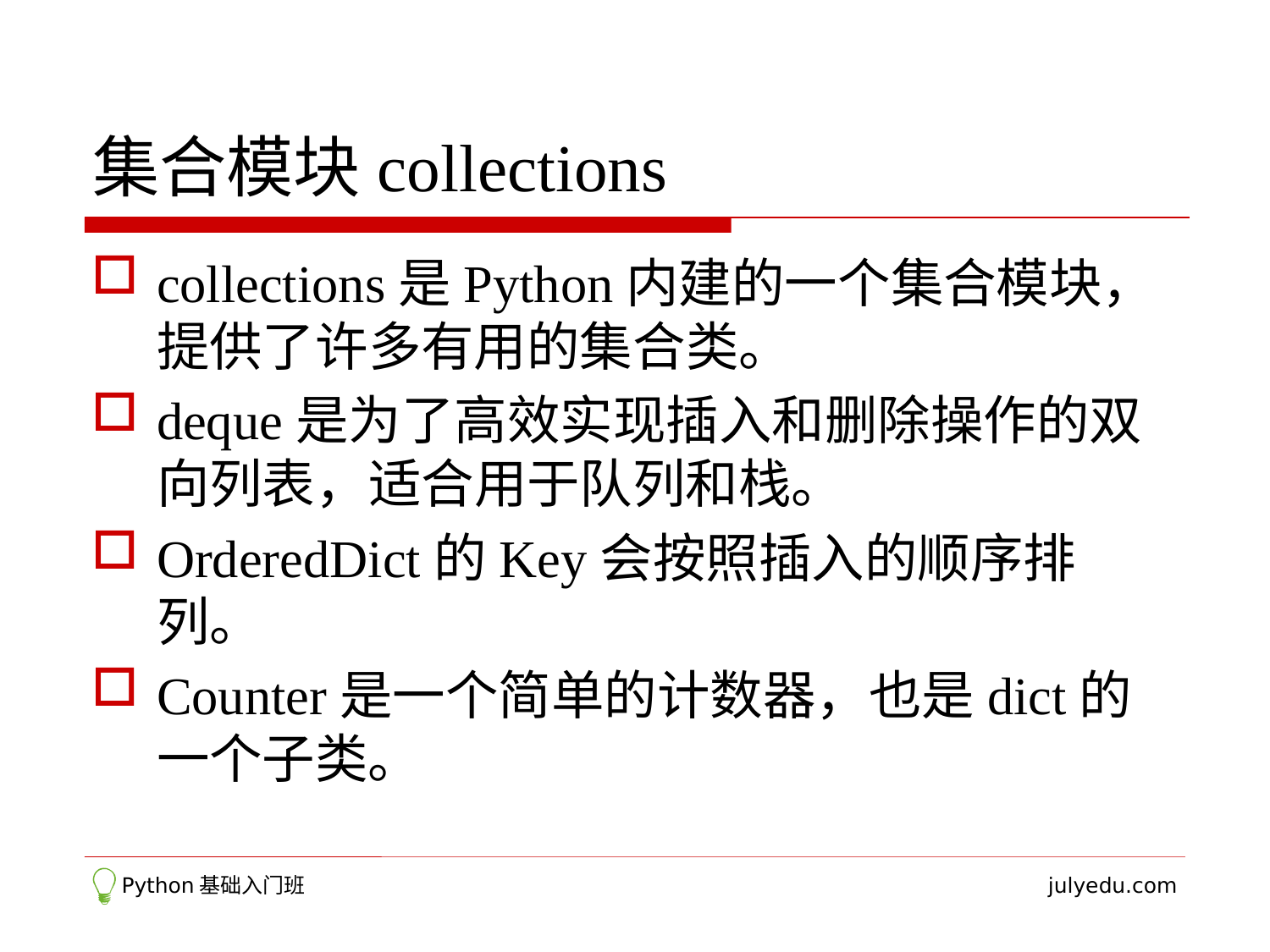

# 集合模块collections
collections是Python内建的一个集合模块，提供了许多有用的集合类。
deque是为了高效实现插入和删除操作的双向列表，适合用于队列和栈。
OrderedDict的Key会按照插入的顺序排列。
Counter是一个简单的计数器，也是dict的一个子类。
     Python基础入门班
julyedu.com